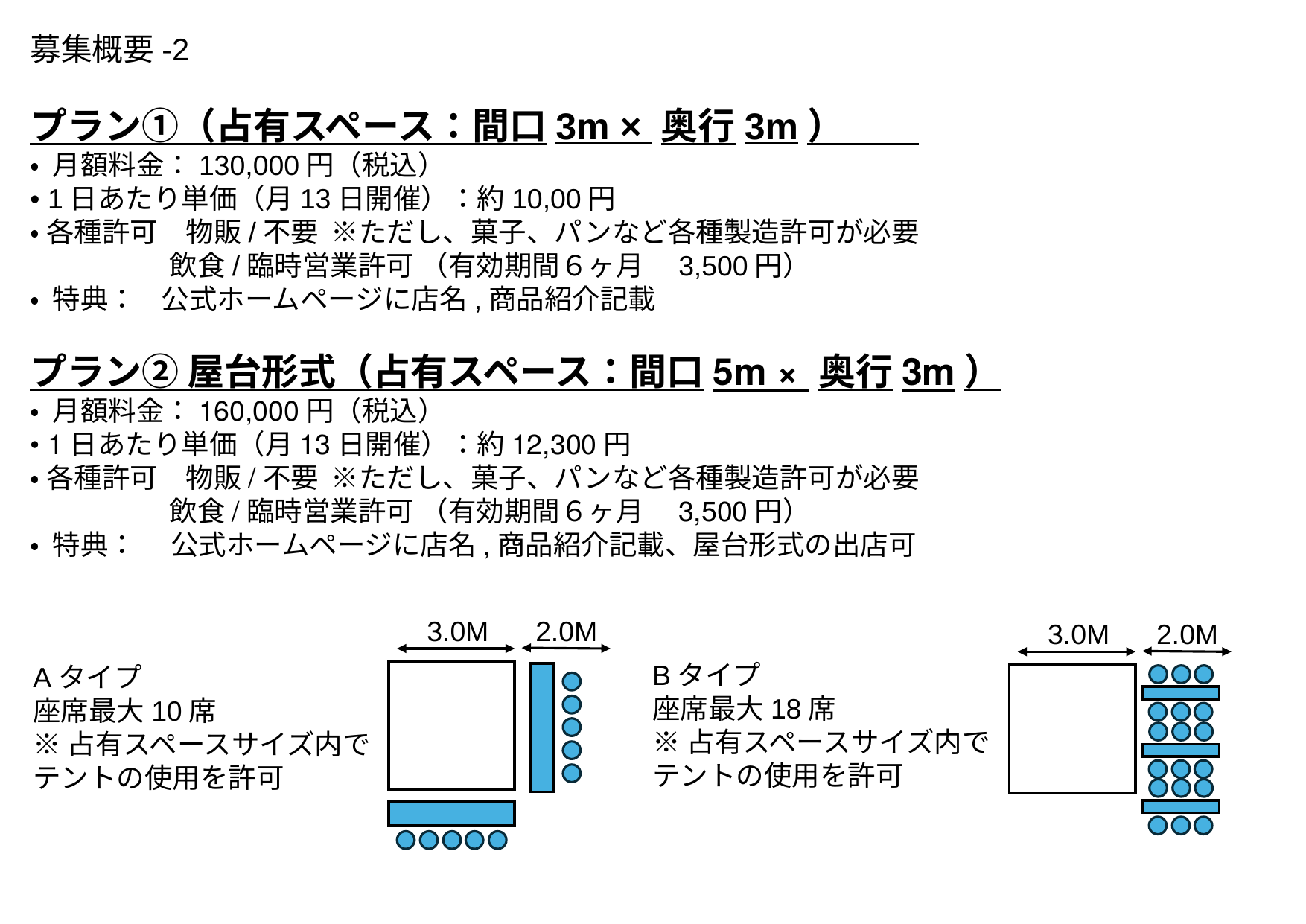

募集概要-2
プラン①（占有スペース：間口3m × 奥行3m）
• 月額料金：130,000円（税込）
• 1日あたり単価（月13日開催）：約10,00円
•各種許可　物販/不要  ※ただし、菓子、パンなど各種製造許可が必要
　　　　　飲食/臨時営業許可 （有効期間６ヶ月　3,500円）
• 特典：    公式ホームページに店名,商品紹介記載
プラン② 屋台形式（占有スペース：間口5m × 奥行3m）
• 月額料金：160,000円（税込）
• 1日あたり単価（月13日開催）：約12,300円
•各種許可　物販/不要  ※ただし、菓子、パンなど各種製造許可が必要
　　　　　飲食/臨時営業許可 （有効期間６ヶ月　3,500円）
• 特典： 　公式ホームページに店名,商品紹介記載、屋台形式の出店可

3.0M      2.0M
3.0M      2.0M

Bタイプ
座席最大18席
※占有スペースサイズ内で
テントの使用を許可

Aタイプ
座席最大10席
※占有スペースサイズ内で
テントの使用を許可